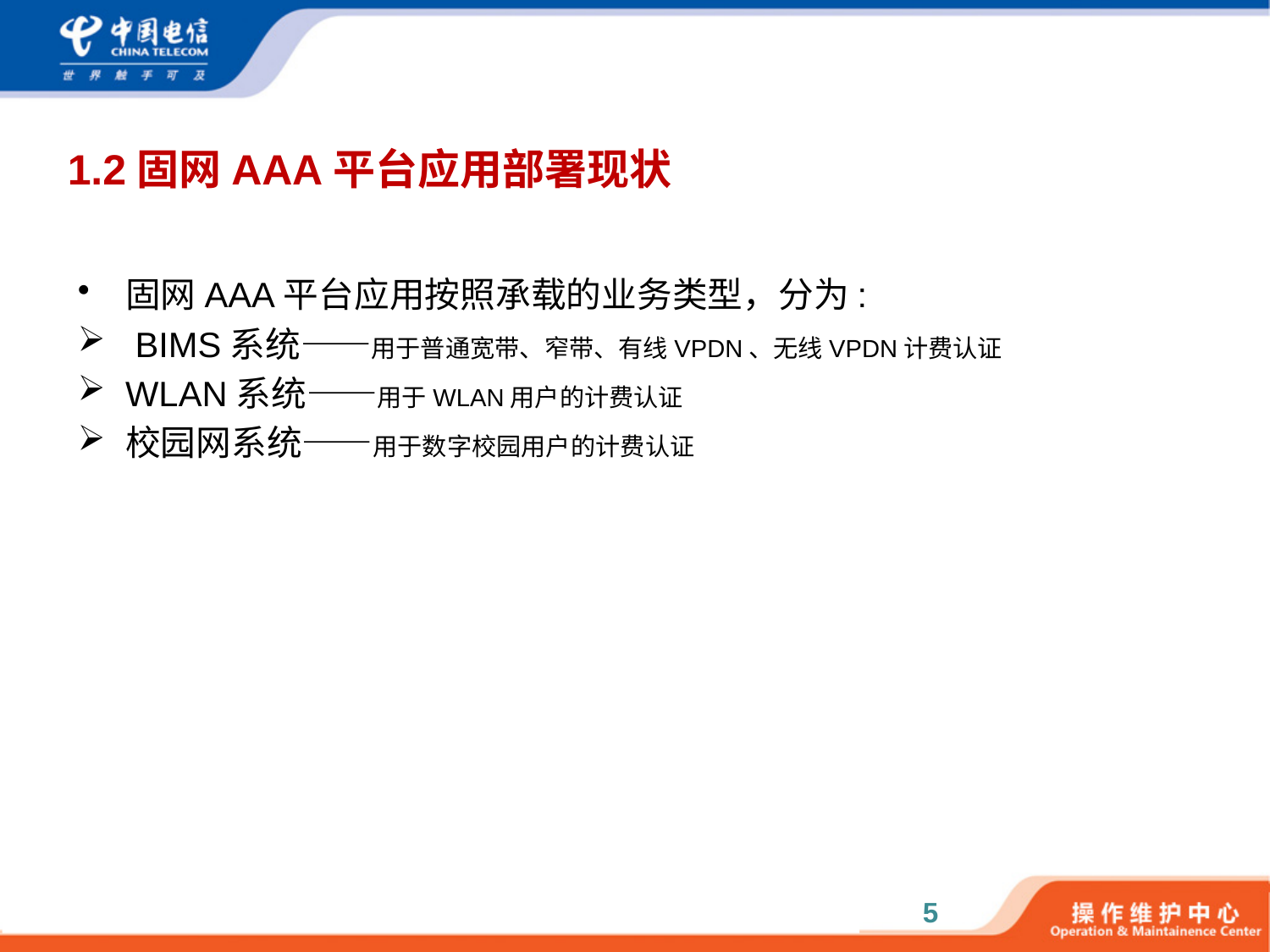

# 1.2固网AAA平台应用部署现状
固网AAA平台应用按照承载的业务类型，分为:
 BIMS系统——用于普通宽带、窄带、有线VPDN、无线VPDN计费认证
WLAN系统——用于WLAN用户的计费认证
校园网系统——用于数字校园用户的计费认证